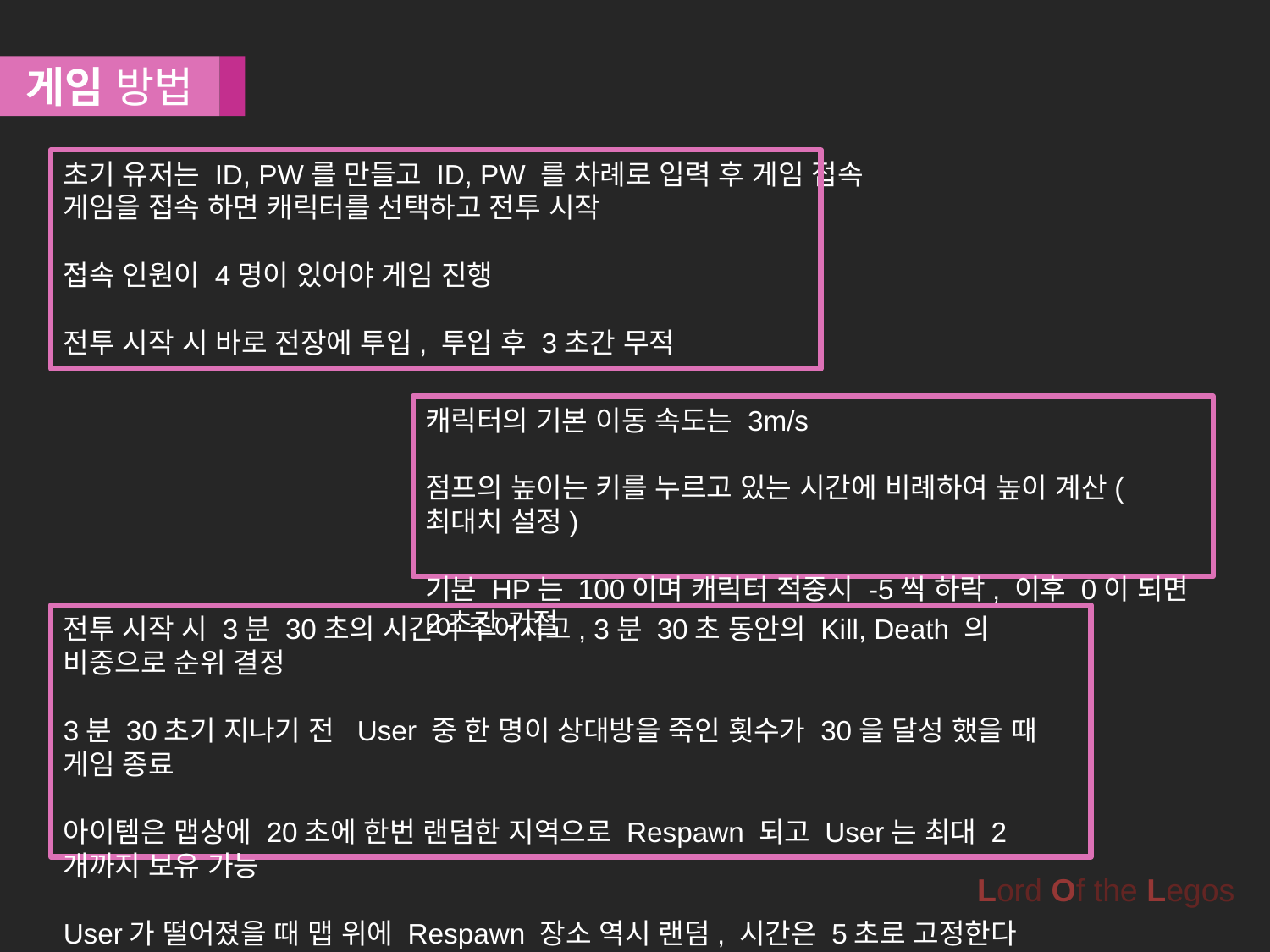

게임 방법

초기 유저는 ID, PW를 만들고 ID, PW 를 차례로 입력 후 게임 접속
게임을 접속 하면 캐릭터를 선택하고 전투 시작

접속 인원이 4명이 있어야 게임 진행

전투 시작 시 바로 전장에 투입, 투입 후 3초간 무적

캐릭터의 기본 이동 속도는 3m/s

점프의 높이는 키를 누르고 있는 시간에 비례하여 높이 계산(최대치 설정)

기본 HP는 100이며 캐릭터 적중시 -5씩 하락, 이후 0이 되면 2초간 기절

전투 시작 시 3분 30초의 시간이 주어지고, 3분 30초 동안의 Kill, Death 의 비중으로 순위 결정

3분 30초기 지나기 전  User 중 한 명이 상대방을 죽인 횟수가 30을 달성 했을 때 게임 종료

아이템은 맵상에 20초에 한번 랜덤한 지역으로 Respawn 되고 User는 최대 2개까지 보유 가능

User가 떨어졌을 때 맵 위에 Respawn 장소 역시 랜덤, 시간은 5초로 고정한다

Lord Of the Legos